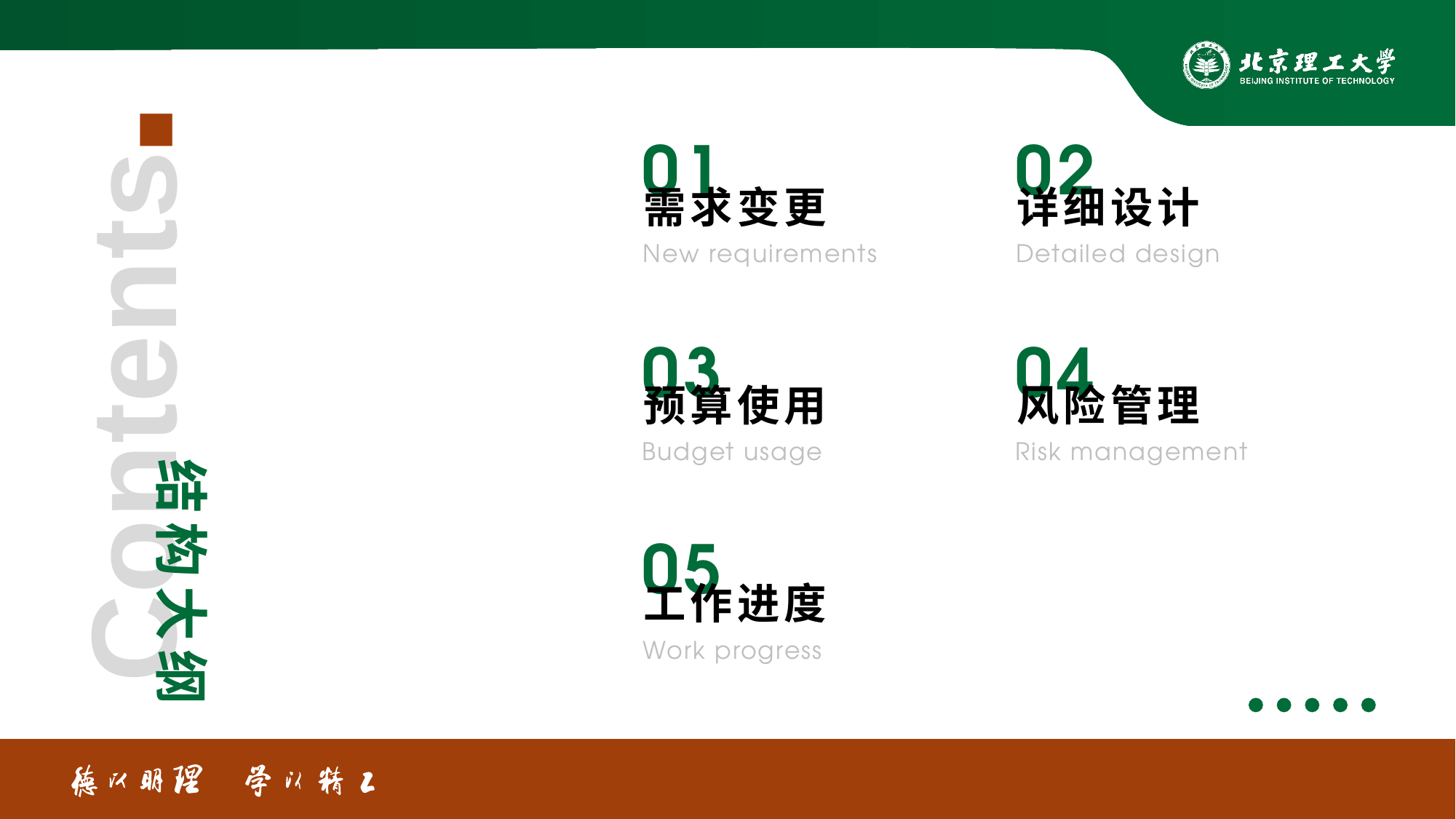

01
需求变更
New requirements
02
详细设计
Detailed design
03
预算使用
Budget usage
04
风险管理
Risk management
05
工作进度
Work progress